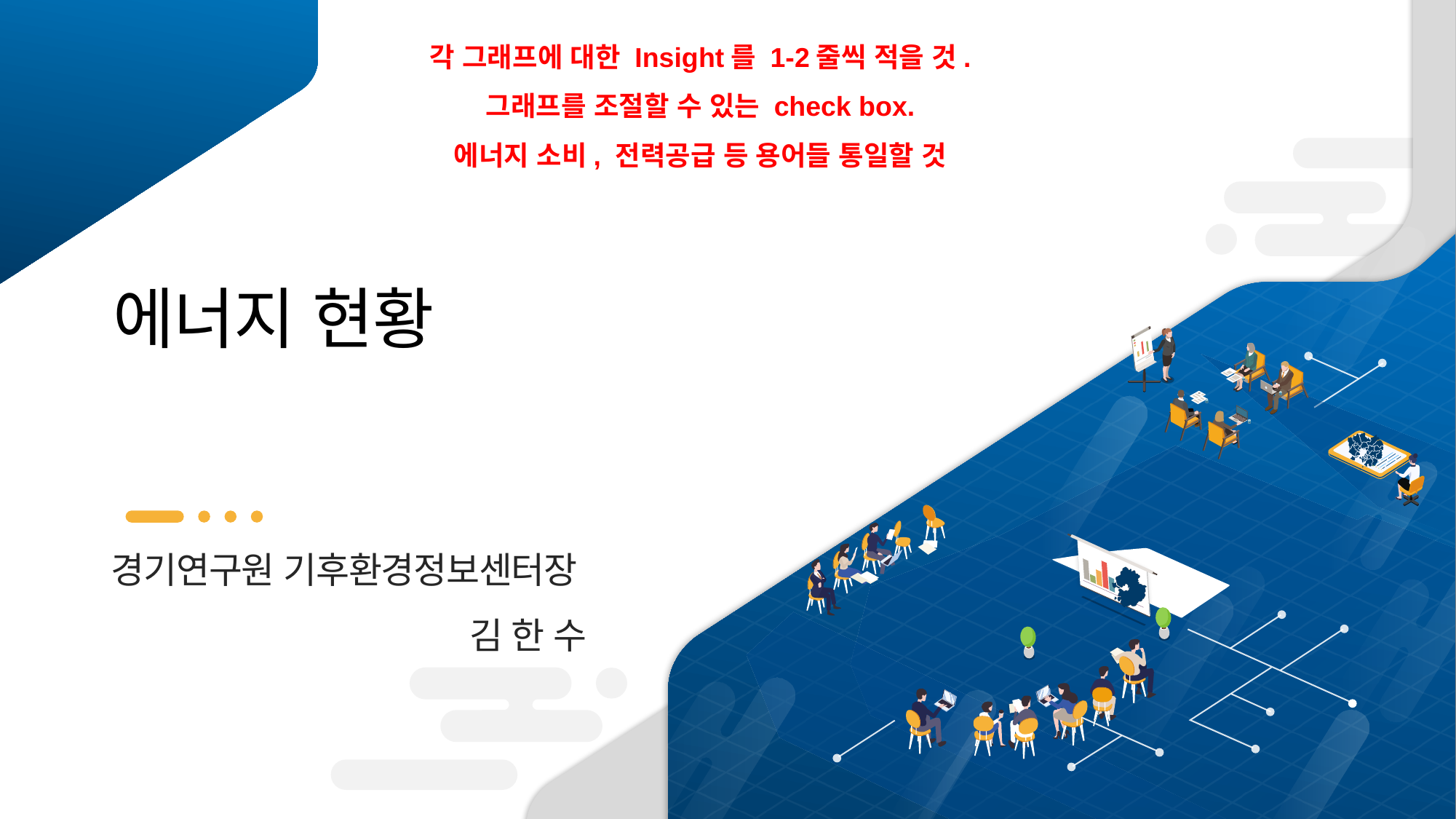

각 그래프에 대한 Insight를 1-2줄씩 적을 것.
그래프를 조절할 수 있는 check box.
에너지 소비, 전력공급 등 용어들 통일할 것
에너지 현황

경기연구원 기후환경정보센터장
김 한 수